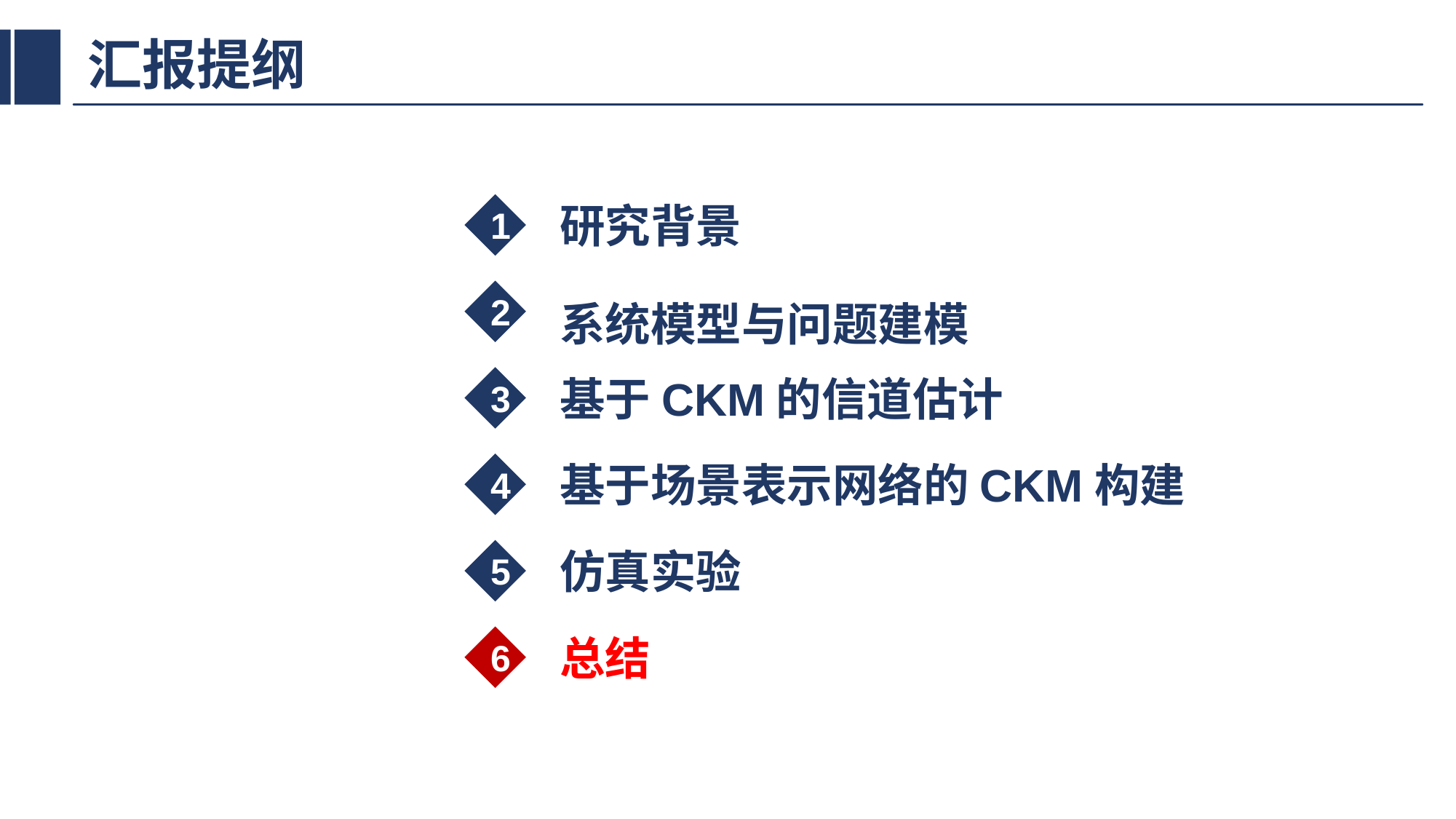

# 汇报提纲
研究背景
1
系统模型与问题建模
2
基于CKM的信道估计
3
基于场景表示网络的CKM构建
4
仿真实验
5
总结
6